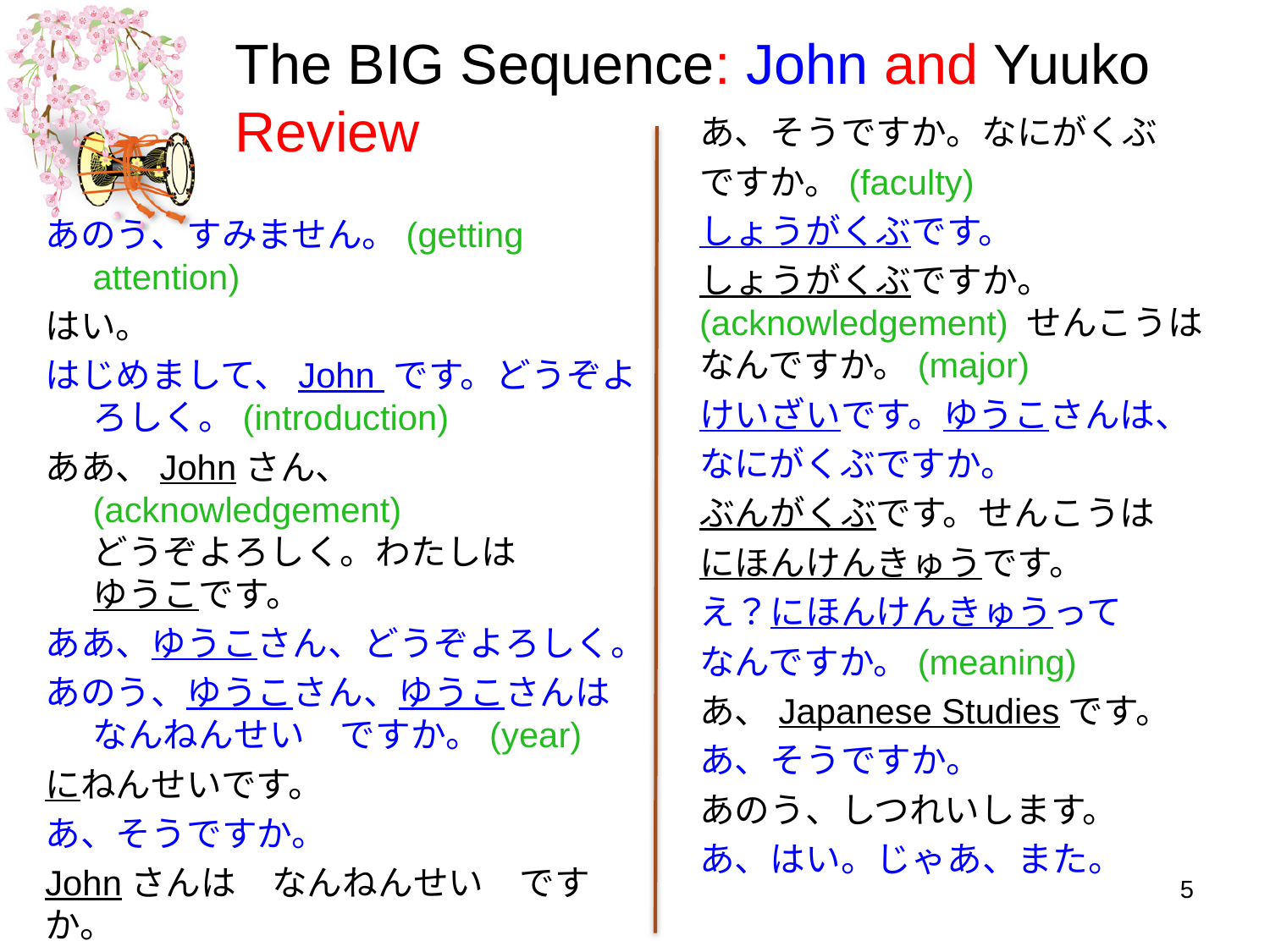

# The BIG Sequence: John and Yuuko Review
あ、そうですか。なにがくぶ
ですか。(faculty)
しょうがくぶです。
しょうがくぶですか。(acknowledgement) せんこうは　なんですか。(major)
けいざいです。ゆうこさんは、
なにがくぶですか。
ぶんがくぶです。せんこうは
にほんけんきゅうです。
え？にほんけんきゅうって
なんですか。(meaning)
あ、Japanese Studiesです。
あ、そうですか。
あのう、しつれいします。
あ、はい。じゃあ、また。
あのう、すみません。(getting attention)
はい。
はじめまして、John です。どうぞよろしく。(introduction)
ああ、Johnさん、(acknowledgement)
どうぞよろしく。わたしは　
ゆうこです。
ああ、ゆうこさん、どうぞよろしく。
あのう、ゆうこさん、ゆうこさんは　なんねんせい　ですか。(year)
にねんせいです。
あ、そうですか。
Johnさんは　なんねんせい　ですか。
さんねんせい　です。

5